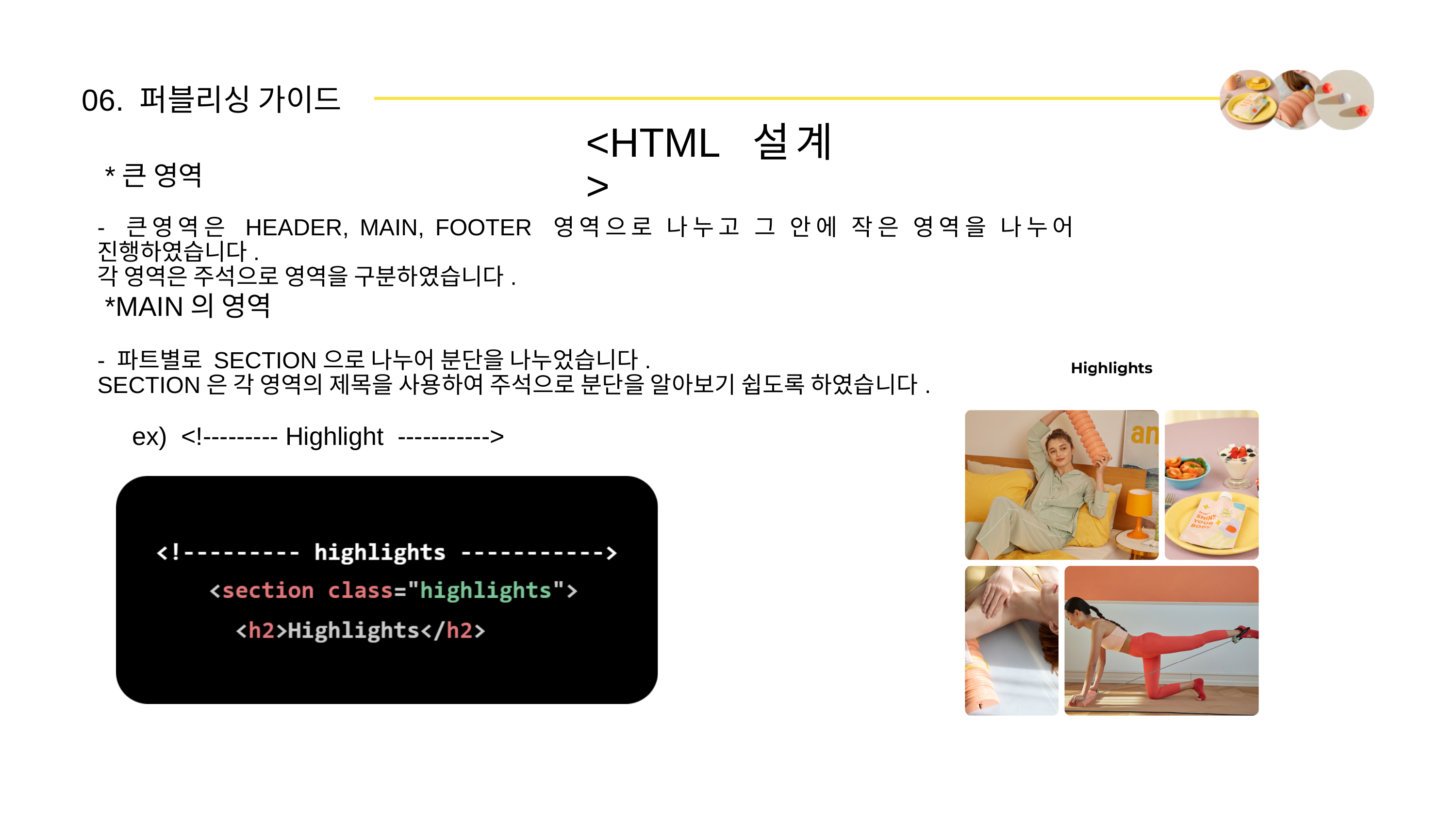

06. 퍼블리싱 가이드

<HTML 설계>
 *큰 영역

- 큰영역은 HEADER, MAIN, FOOTER 영역으로 나누고 그 안에 작은 영역을 나누어 진행하였습니다.
각 영역은 주석으로 영역을 구분하였습니다.

 *MAIN의 영역

- 파트별로 SECTION으로 나누어 분단을 나누었습니다.
SECTION은 각 영역의 제목을 사용하여 주석으로 분단을 알아보기 쉽도록 하였습니다.

ex)  <!--------- Highlight  ----------->